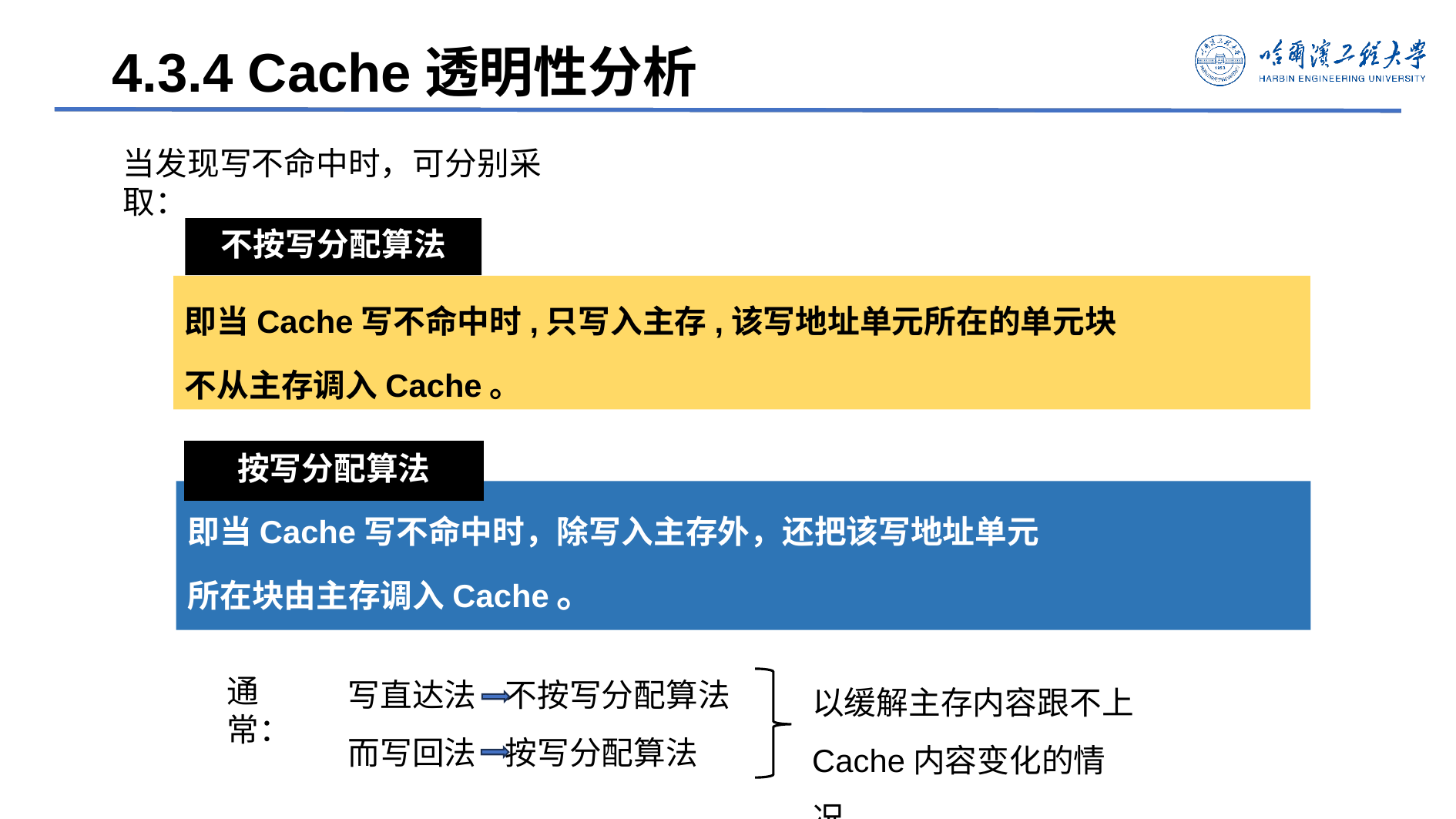

4.3.4 Cache透明性分析
当发现写不命中时，可分别采取：
不按写分配算法
即当Cache写不命中时,只写入主存,该写地址单元所在的单元块
不从主存调入Cache。
按写分配算法
即当Cache写不命中时，除写入主存外，还把该写地址单元
所在块由主存调入Cache。
以缓解主存内容跟不上Cache内容变化的情况。
通常：
写直达法    不按写分配算法

而写回法    按写分配算法